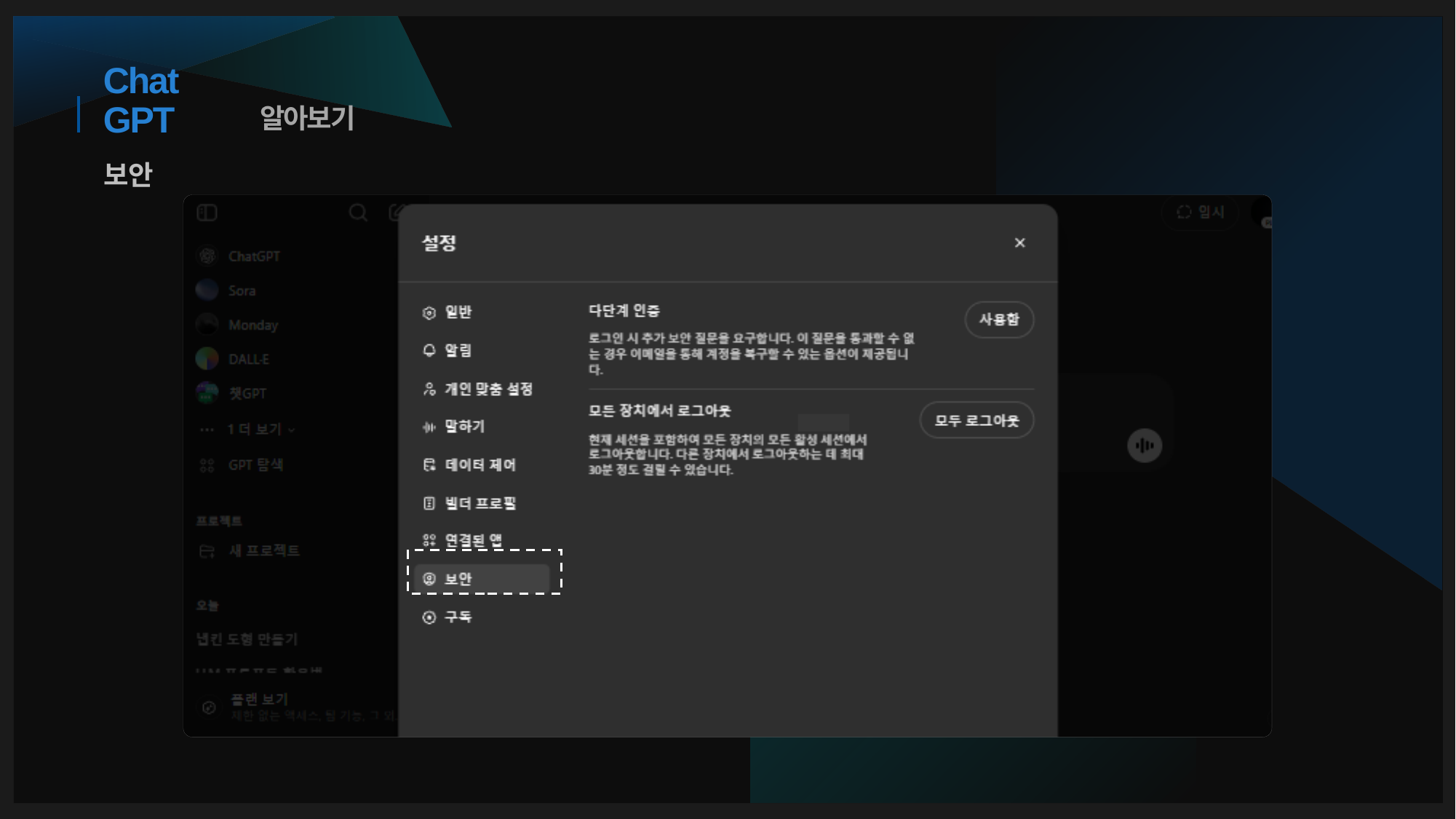

알아보기
# Chat GPT
보안

무료 모델